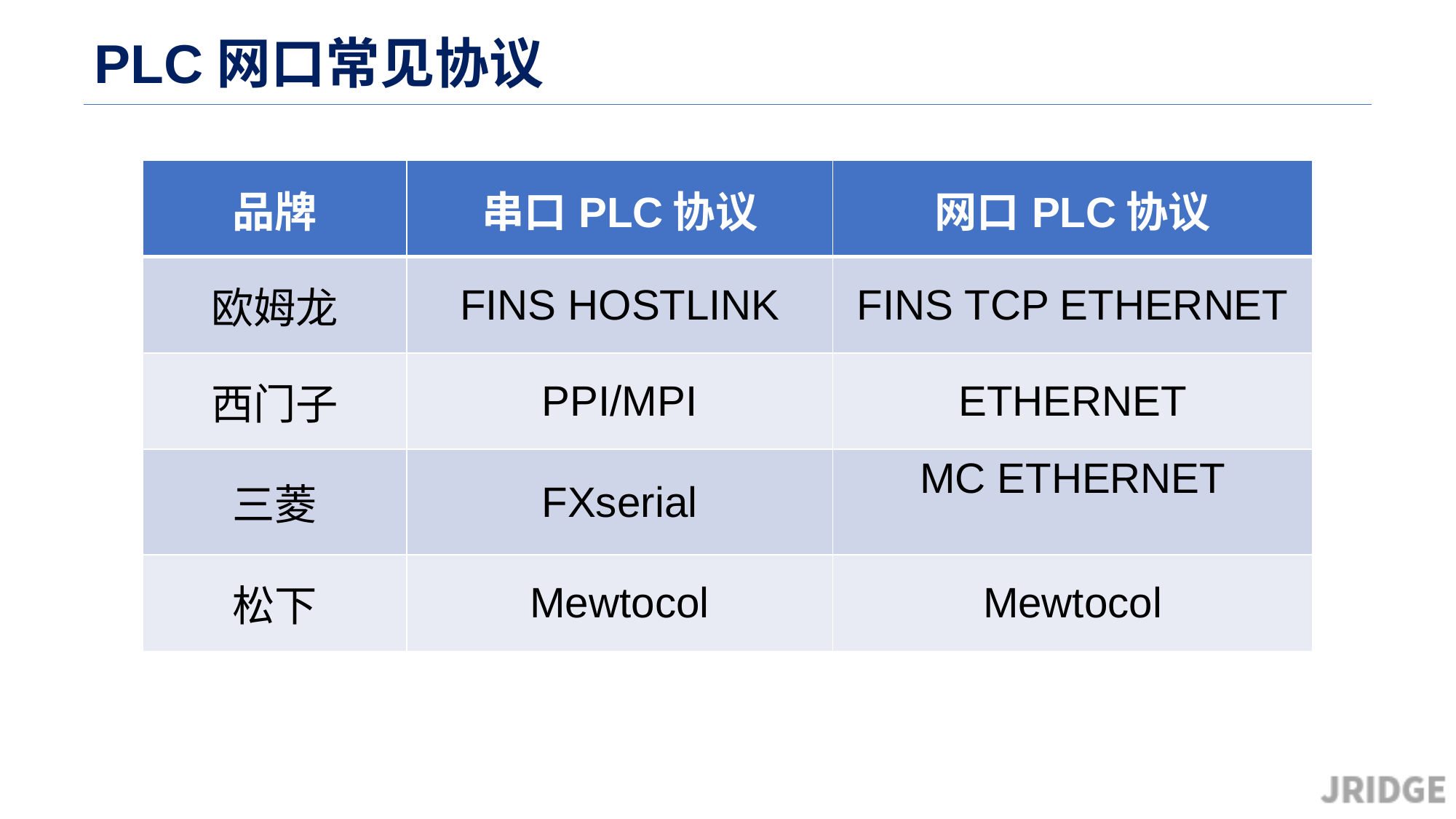

# PLC网口常见协议
| 品牌 | 串口PLC协议 | 网口PLC协议 |
| --- | --- | --- |
| 欧姆龙 | FINS HOSTLINK | FINS TCP ETHERNET |
| 西门子 | PPI/MPI | ETHERNET |
| 三菱 | FXserial | MC ETHERNET |
| 松下 | Mewtocol | Mewtocol |